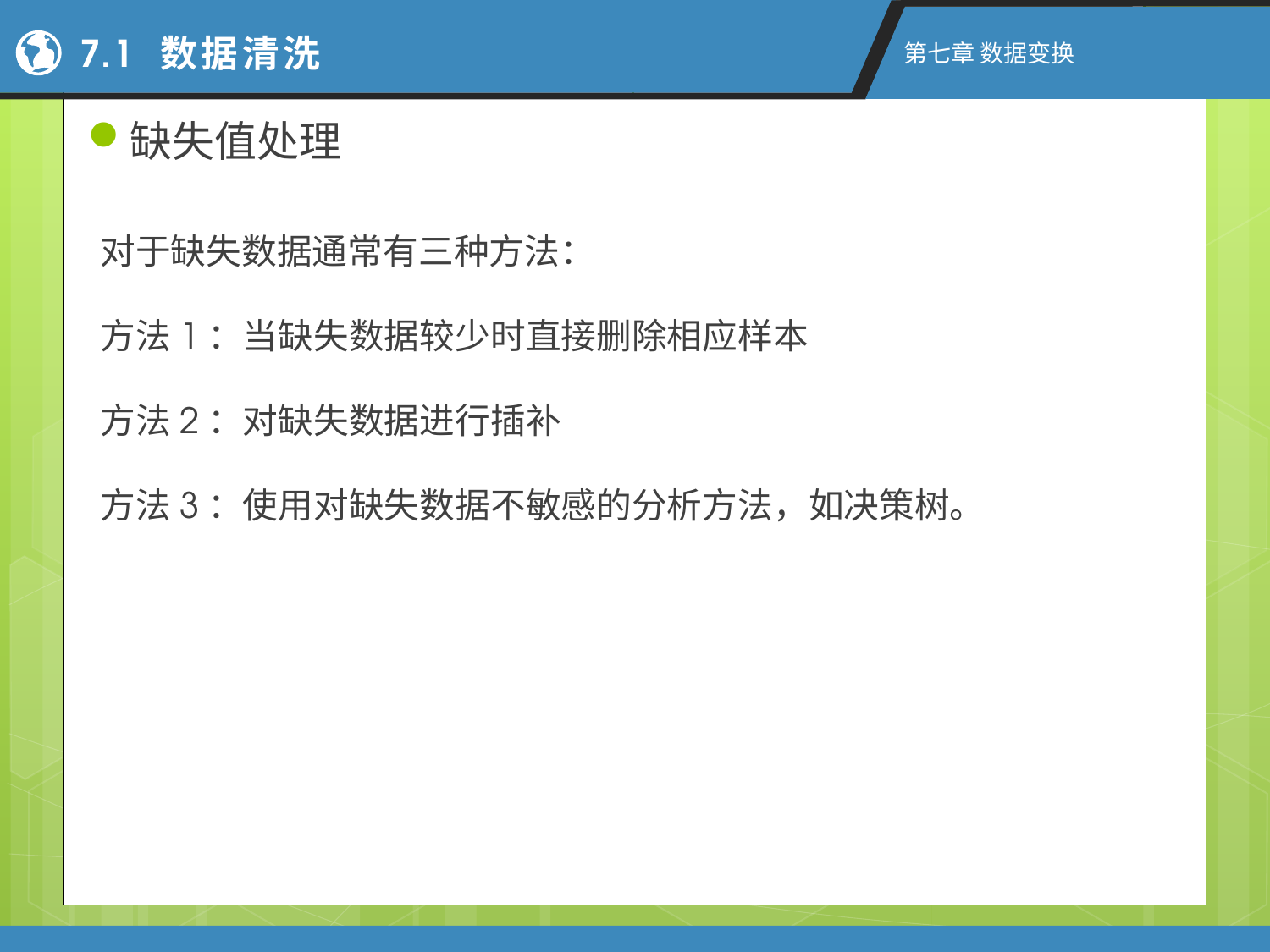

7.1 数据清洗

第七章 数据变换
缺失值处理
对于缺失数据通常有三种方法：

方法1：当缺失数据较少时直接删除相应样本

方法2：对缺失数据进行插补

方法3：使用对缺失数据不敏感的分析方法，如决策树。